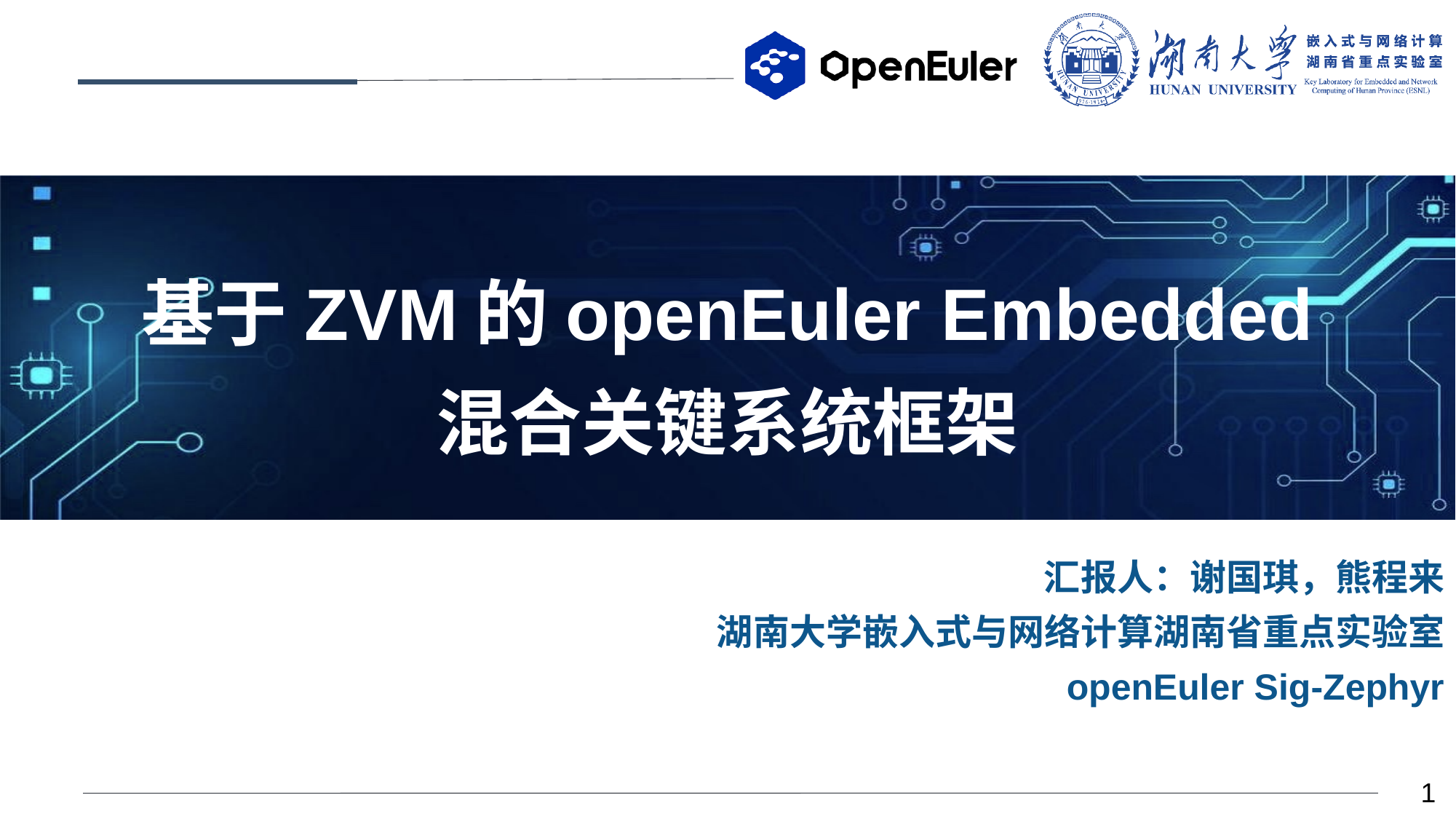

基于ZVM的openEuler Embedded
混合关键系统框架
汇报人：谢国琪，熊程来
湖南大学嵌入式与网络计算湖南省重点实验室
openEuler Sig-Zephyr